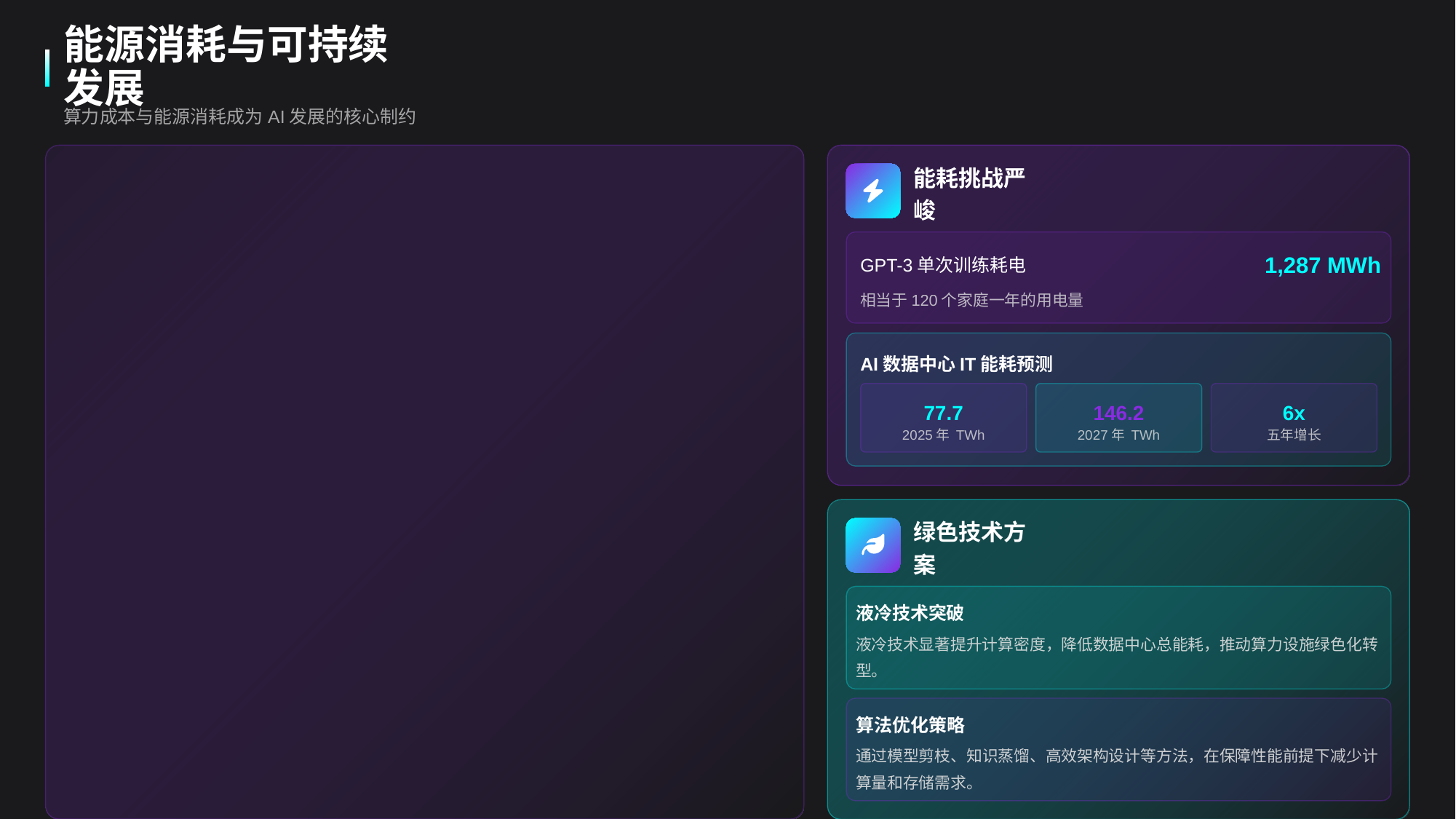

能源消耗与可持续发展

算力成本与能源消耗成为AI发展的核心制约

能耗挑战严峻

1,287 MWh
GPT-3单次训练耗电
相当于120个家庭一年的用电量

AI数据中心IT能耗预测

77.7
146.2
6x
2025年 TWh
2027年 TWh
五年增长

绿色技术方案

液冷技术突破
液冷技术显著提升计算密度，降低数据中心总能耗，推动算力设施绿色化转型。

算法优化策略
通过模型剪枝、知识蒸馏、高效架构设计等方法，在保障性能前提下减少计算量和存储需求。